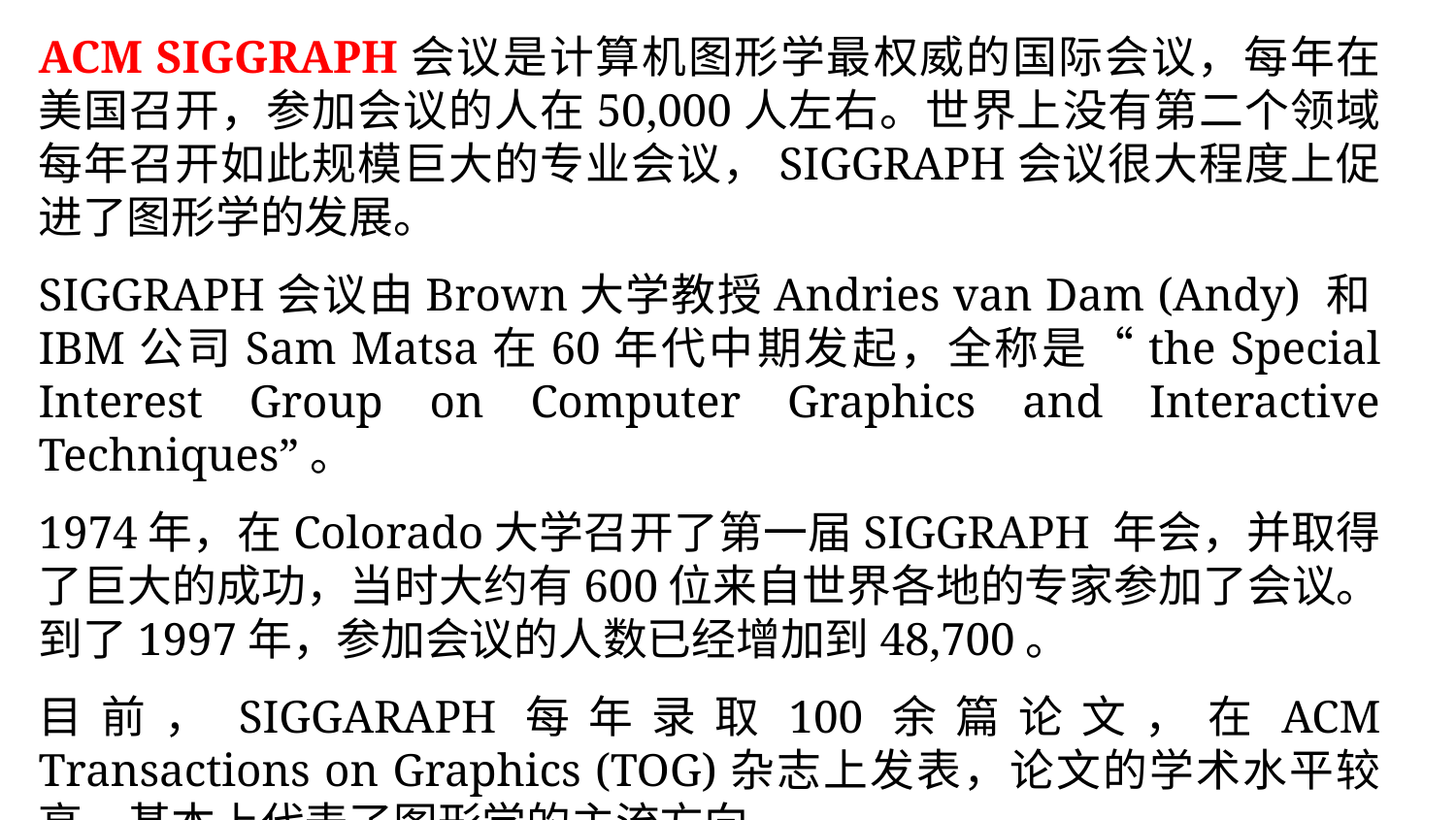

ACM SIGGRAPH会议是计算机图形学最权威的国际会议，每年在美国召开，参加会议的人在50,000人左右。世界上没有第二个领域每年召开如此规模巨大的专业会议，SIGGRAPH会议很大程度上促进了图形学的发展。
SIGGRAPH会议由Brown大学教授Andries van Dam (Andy) 和IBM公司Sam Matsa在60年代中期发起，全称是“the Special Interest Group on Computer Graphics and Interactive Techniques”。
1974年，在Colorado大学召开了第一届SIGGRAPH 年会，并取得了巨大的成功，当时大约有600位来自世界各地的专家参加了会议。到了1997年，参加会议的人数已经增加到48,700。
目前，SIGGARAPH每年录取100余篇论文，在ACM Transactions on Graphics (TOG)杂志上发表，论文的学术水平较高，基本上代表了图形学的主流方向。